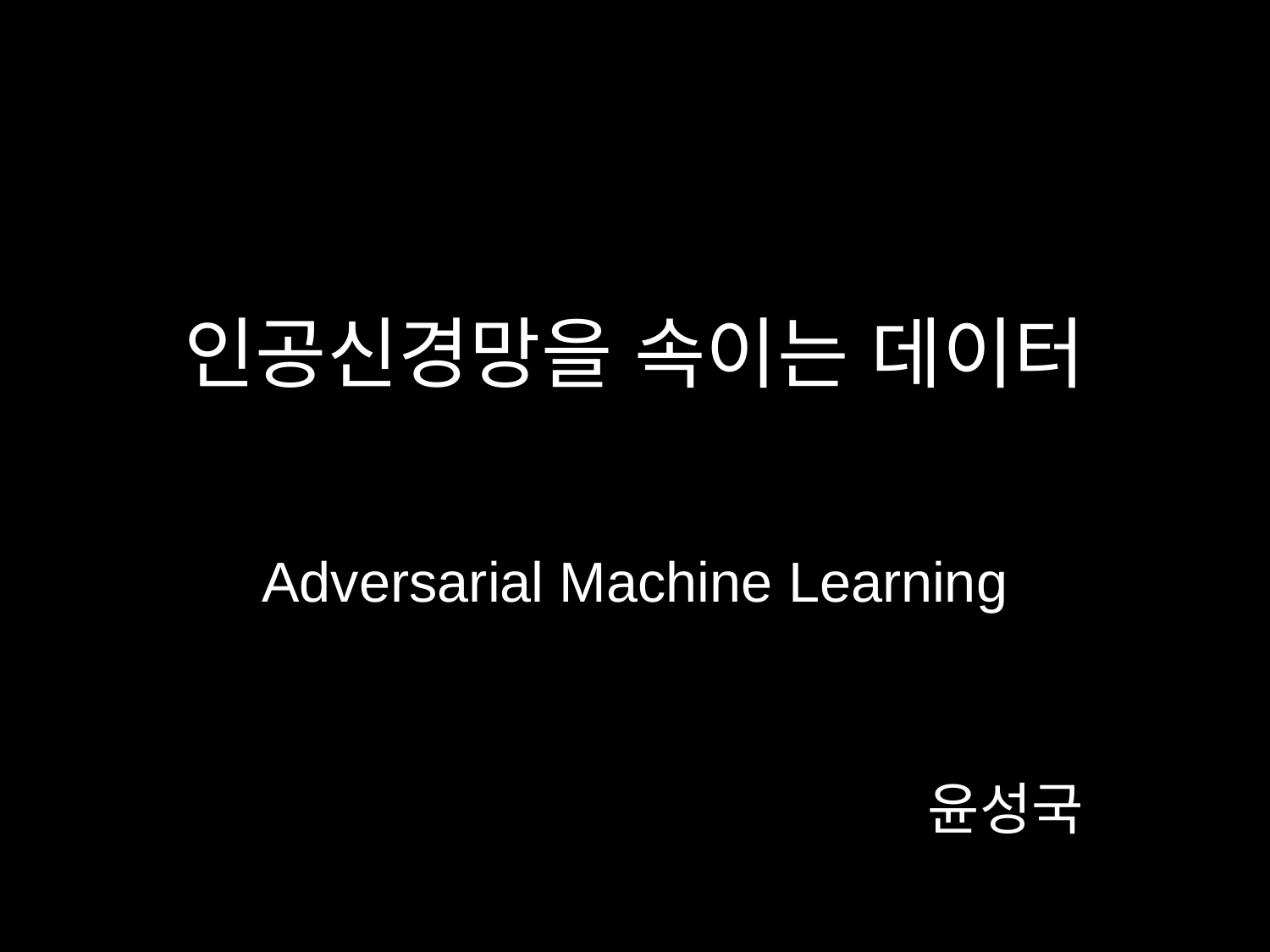

# 인공신경망을 속이는 데이터
Adversarial Machine Learning
윤성국